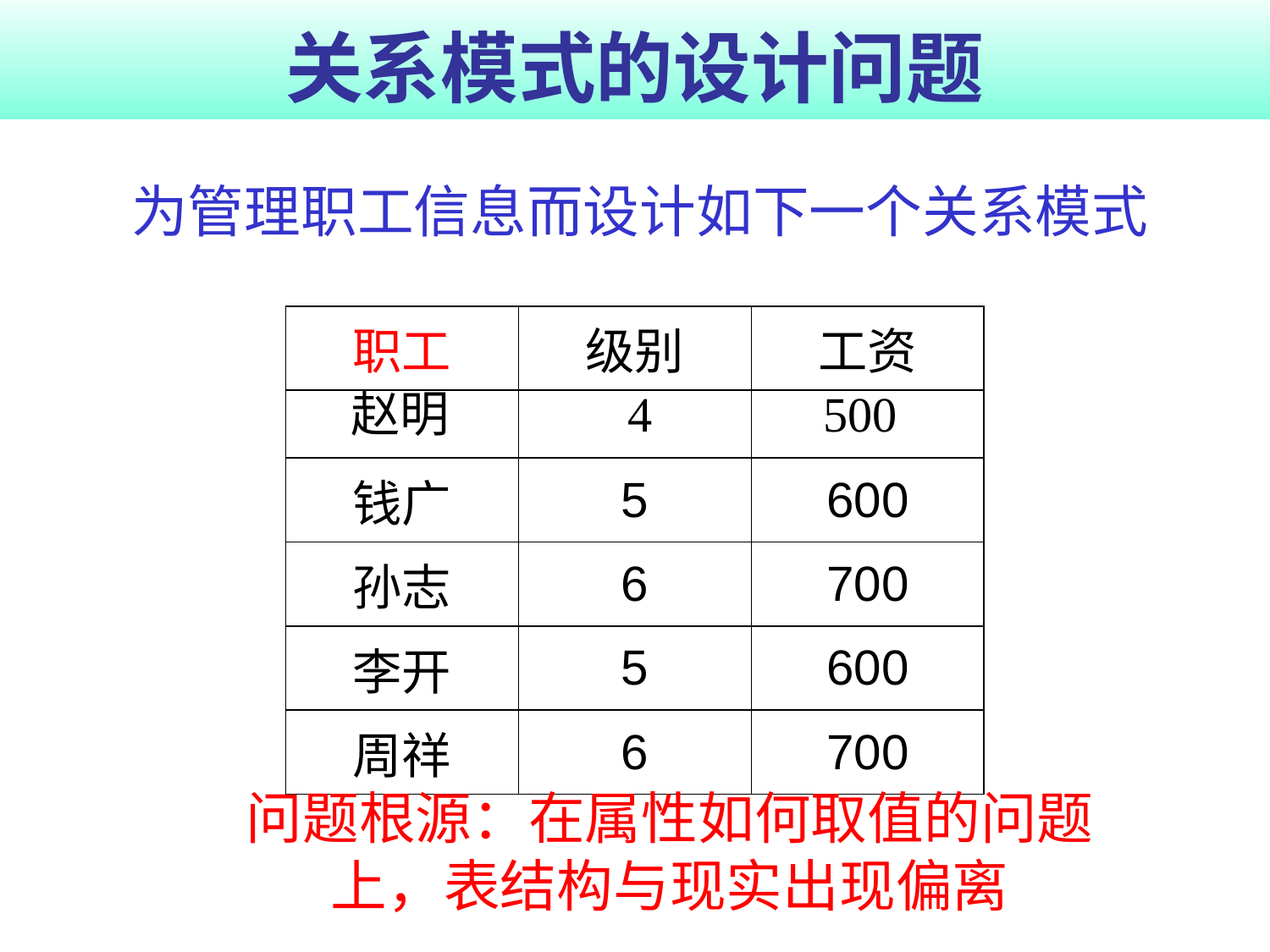

# 关系模式的设计问题
为管理职工信息而设计如下一个关系模式
| 职工 | 级别 | 工资 |
| --- | --- | --- |
|  |  |  |
| 钱广 | 5 | 600 |
| 孙志 | 6 | 700 |
| 李开 | 5 | 600 |
| 周祥 | 6 | 700 |
赵明
4
500
问题根源：在属性如何取值的问题上，表结构与现实出现偏离